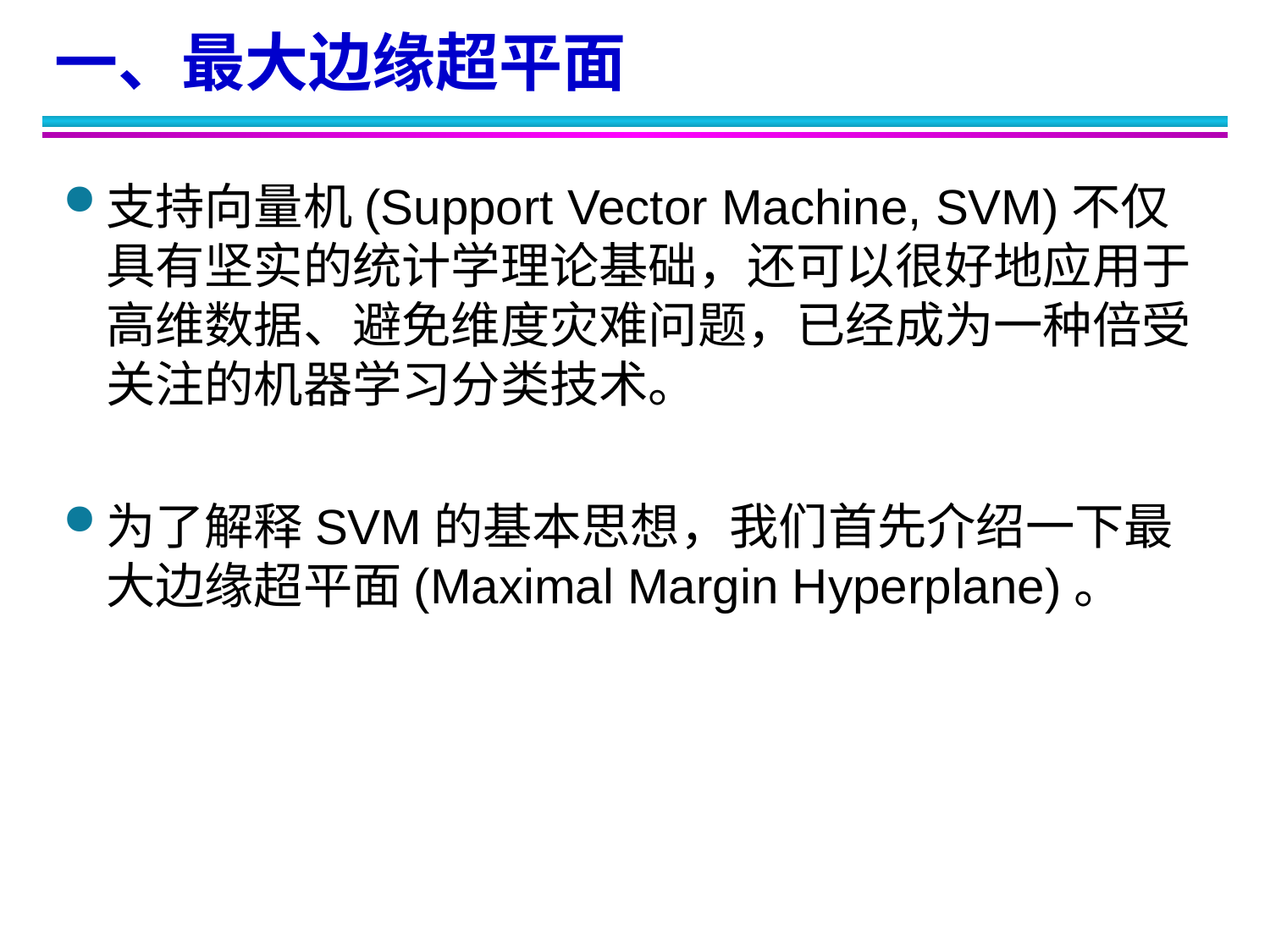

一、最大边缘超平面
支持向量机(Support Vector Machine, SVM)不仅具有坚实的统计学理论基础，还可以很好地应用于高维数据、避免维度灾难问题，已经成为一种倍受关注的机器学习分类技术。

为了解释SVM的基本思想，我们首先介绍一下最大边缘超平面(Maximal Margin Hyperplane)。